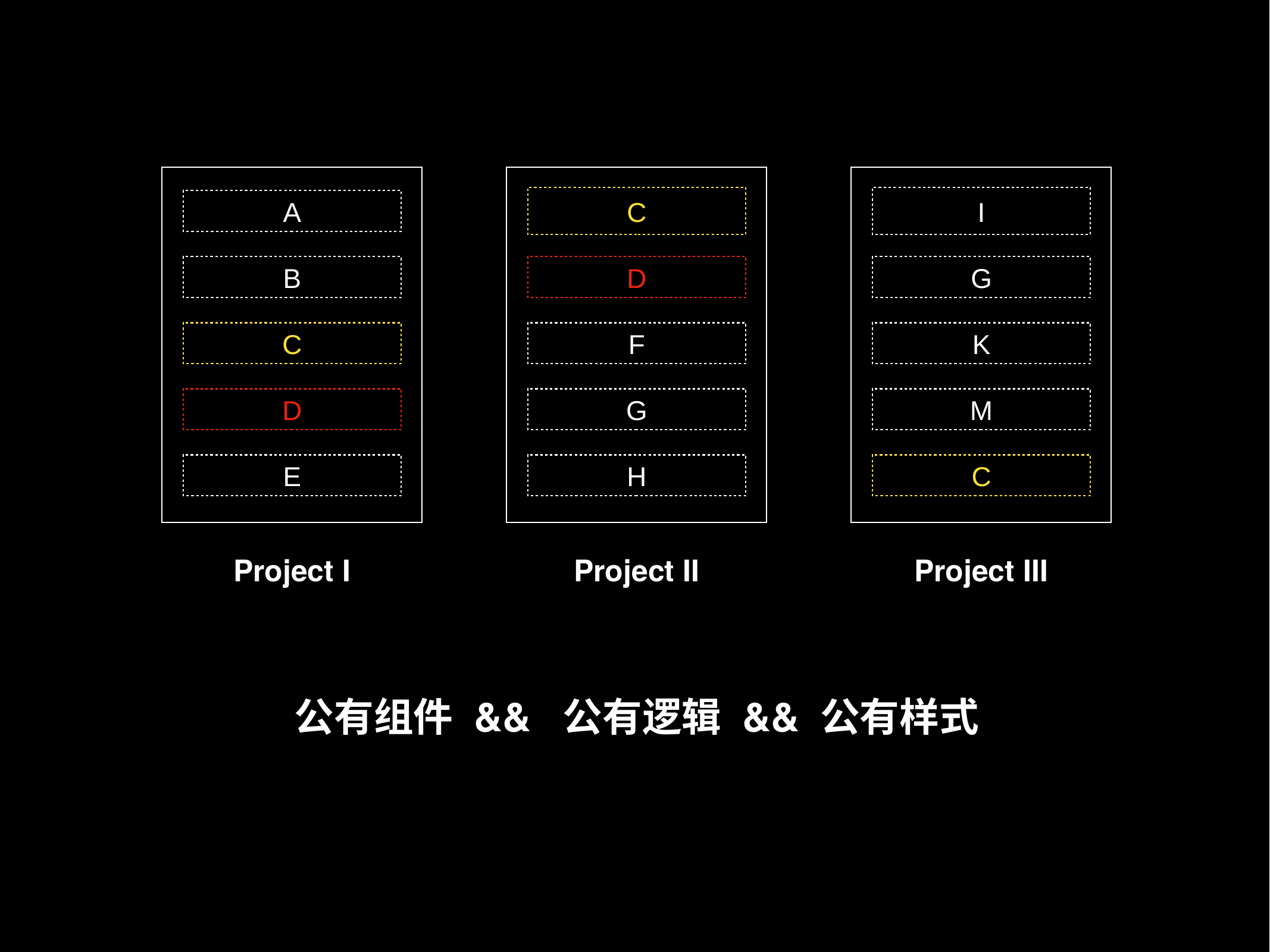

A
B
C
D
E
Project I

C
D
F
G
H
Project II

I
G
K
M
C
Project III
公有组件 &&  公有逻辑 && 公有样式